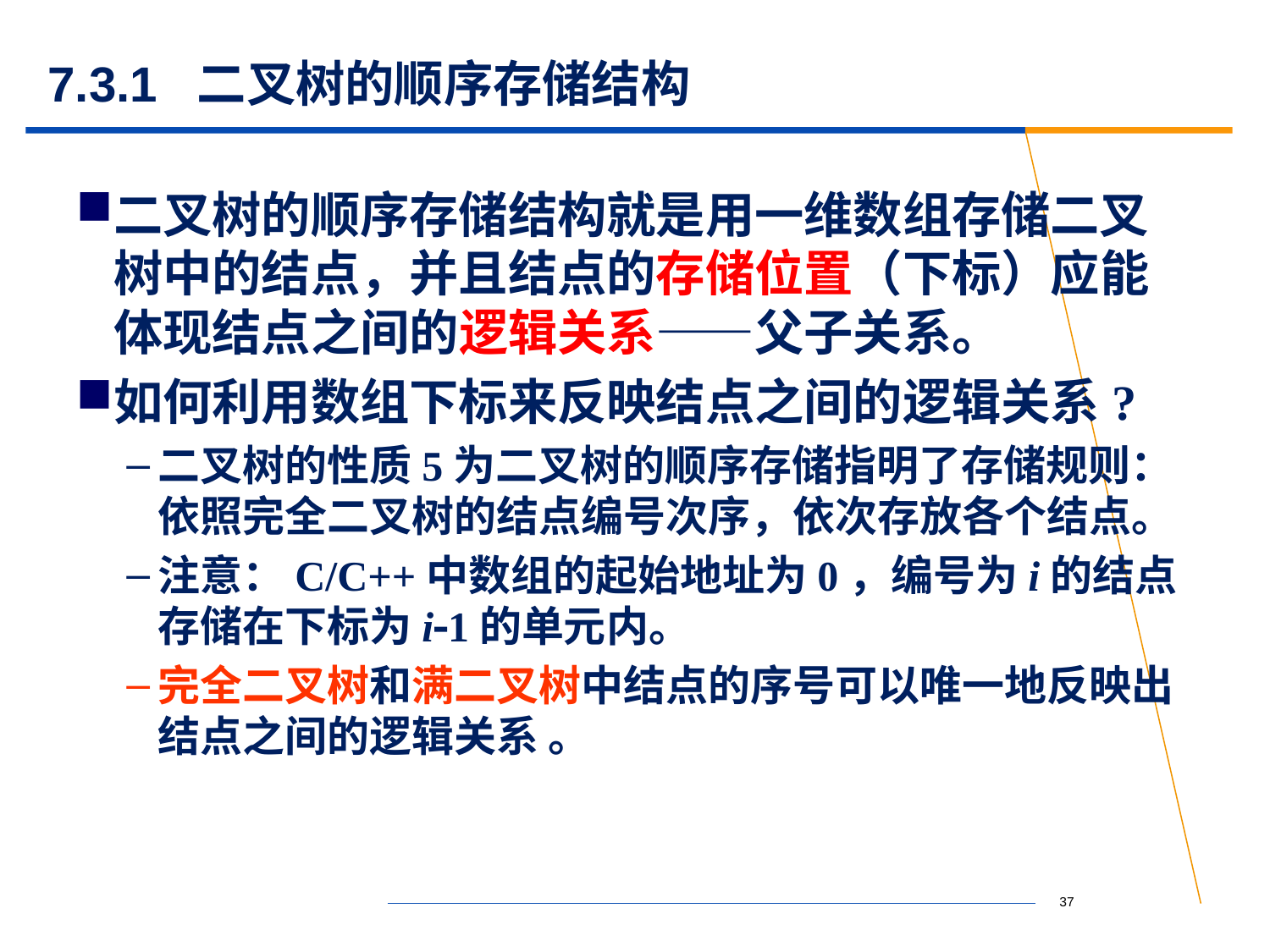

# 7.3.1  二叉树的顺序存储结构
二叉树的顺序存储结构就是用一维数组存储二叉树中的结点，并且结点的存储位置（下标）应能体现结点之间的逻辑关系——父子关系。
如何利用数组下标来反映结点之间的逻辑关系?
二叉树的性质5为二叉树的顺序存储指明了存储规则：依照完全二叉树的结点编号次序，依次存放各个结点。
注意：C/C++中数组的起始地址为0，编号为i的结点存储在下标为i−1的单元内。
完全二叉树和满二叉树中结点的序号可以唯一地反映出结点之间的逻辑关系 。